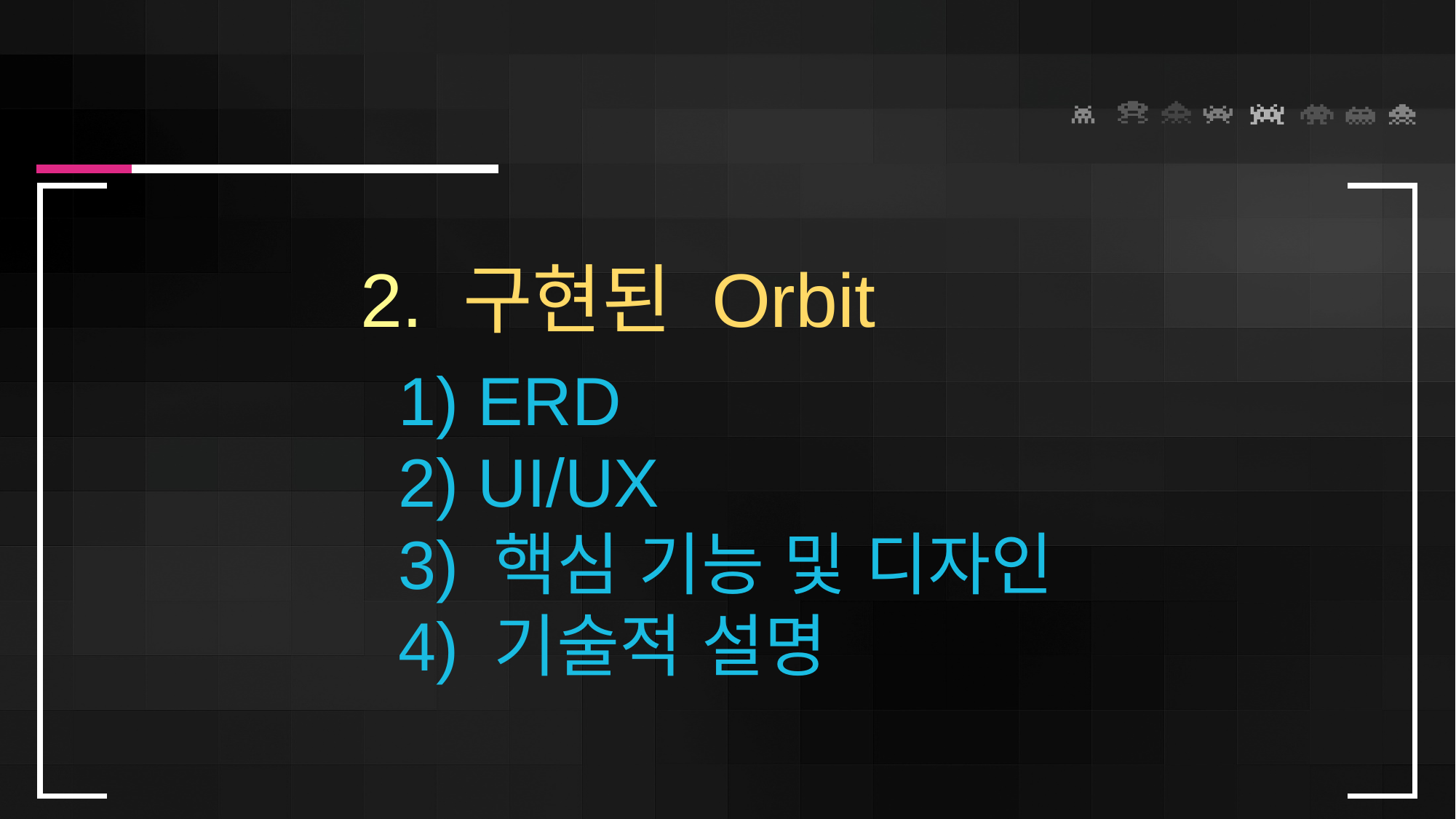

2. 구현된 Orbit

  1) ERD
  2) UI/UX
  3) 핵심 기능 및 디자인
  4) 기술적 설명